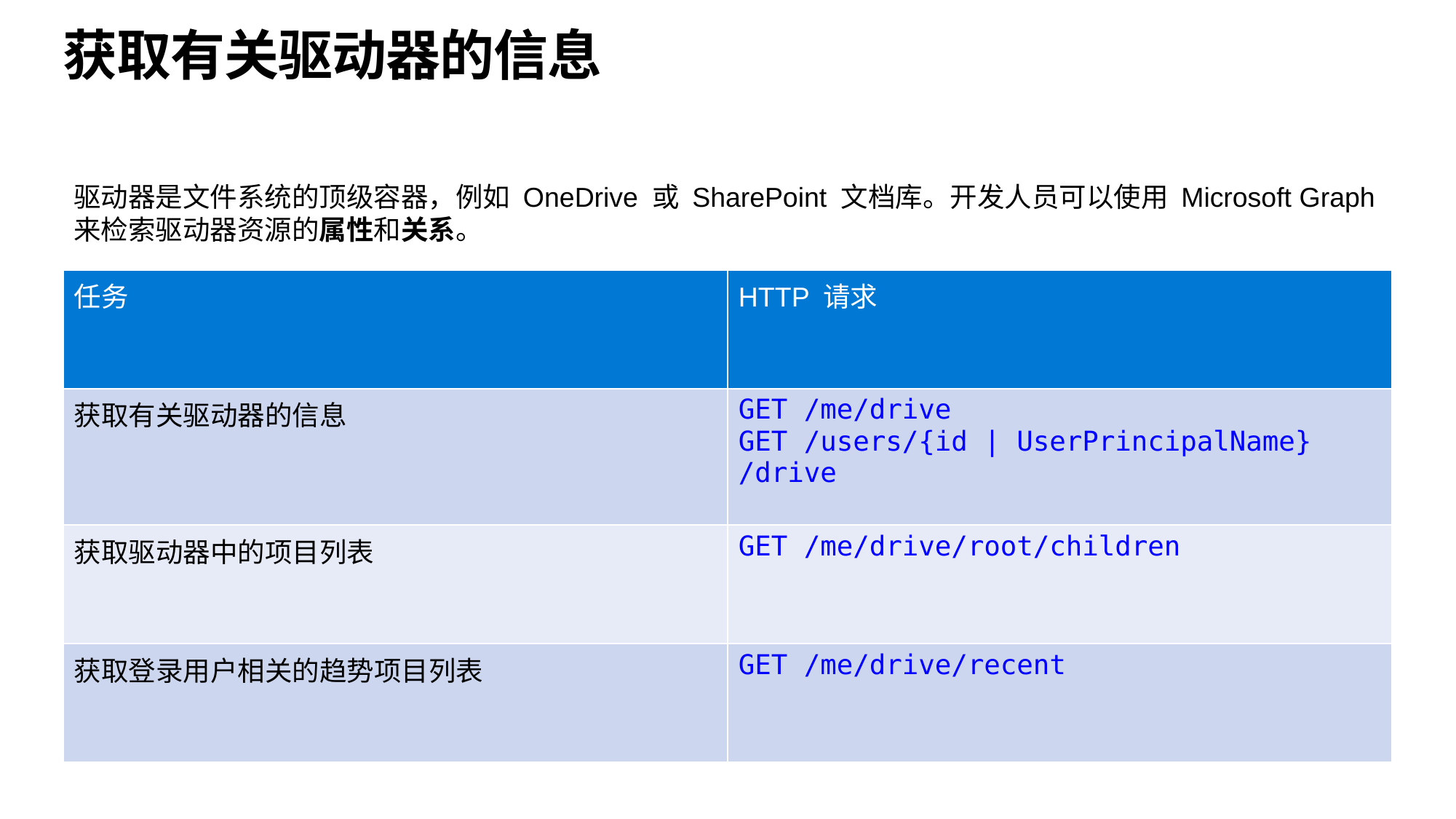

# 获取有关驱动器的信息
驱动器是文件系统的顶级容器，例如 OneDrive 或 SharePoint 文档库。开发人员可以使用 Microsoft Graph 来检索驱动器资源的属性和关系。
| 任务 | HTTP 请求 |
| --- | --- |
| 获取有关驱动器的信息 | GET /me/drive GET /users/{id | UserPrincipalName} /drive |
| 获取驱动器中的项目列表 | GET /me/drive/root/children |
| 获取登录用户相关的趋势项目列表 | GET /me/drive/recent |